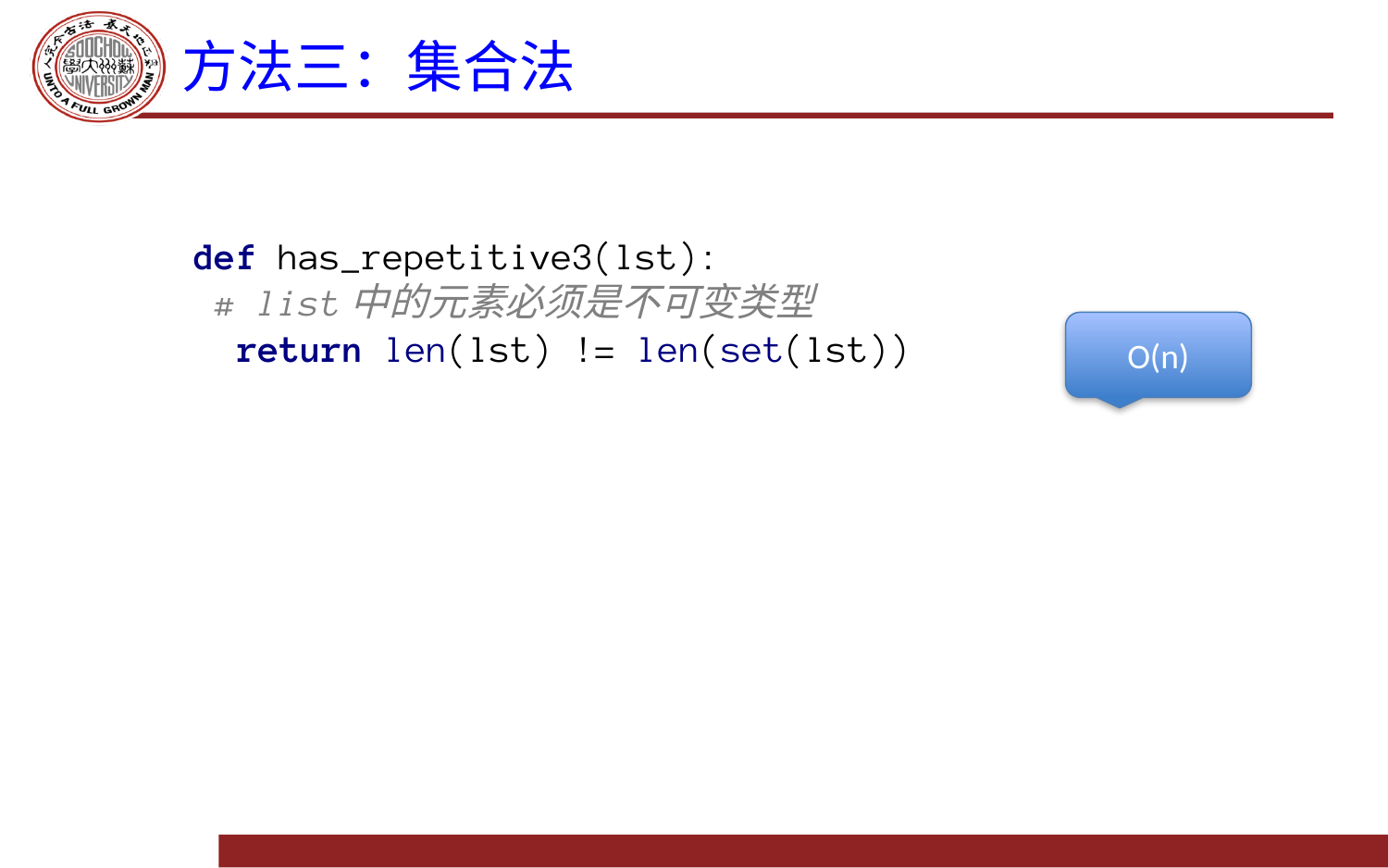

# 方法三：集合法
def has_repetitive3(lst):
 # list中的元素必须是不可变类型
    return len(lst) != len(set(lst))
O(n)